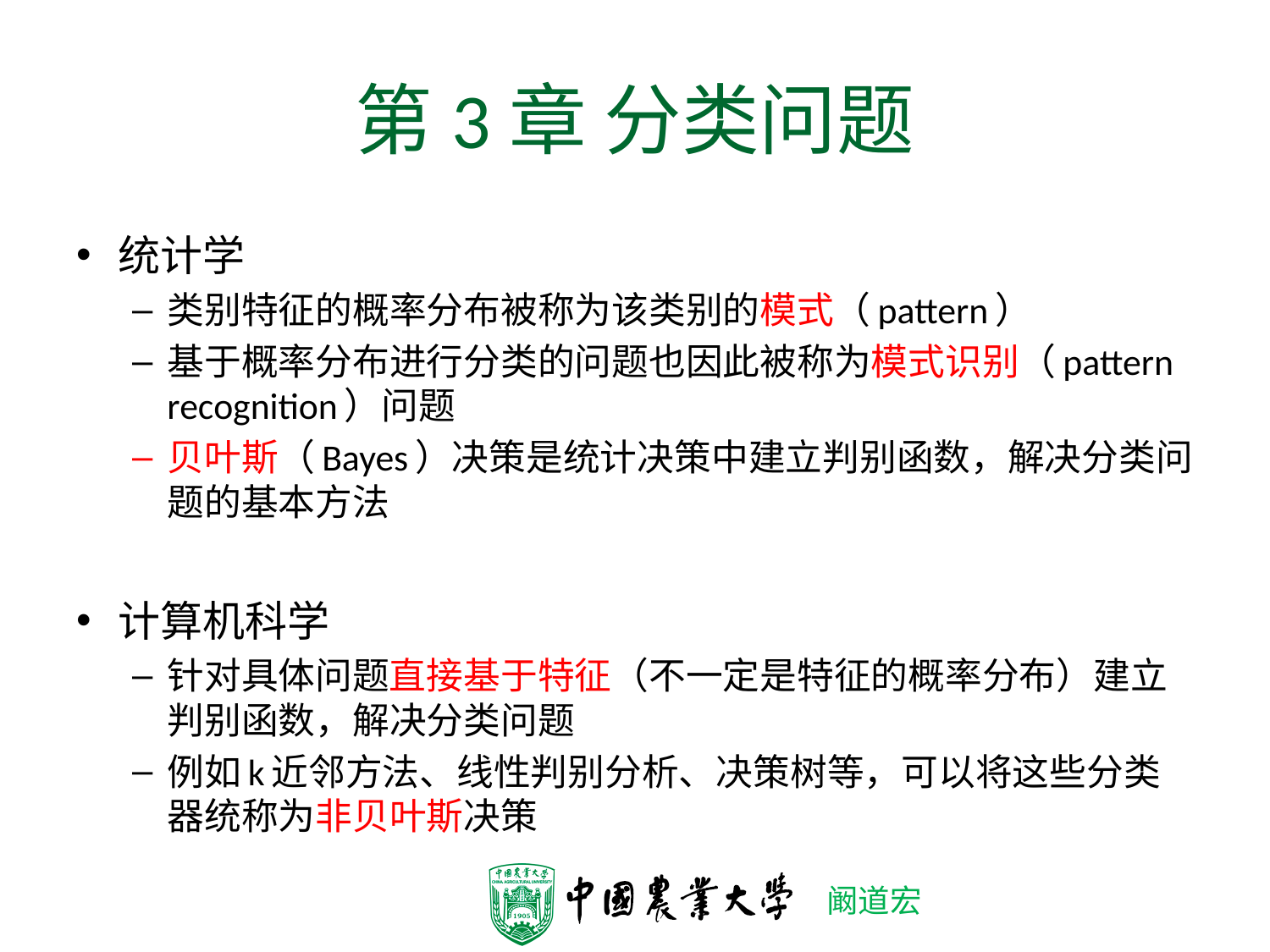

# 第3章 分类问题
统计学
类别特征的概率分布被称为该类别的模式（pattern）
基于概率分布进行分类的问题也因此被称为模式识别（pattern recognition）问题
贝叶斯（Bayes）决策是统计决策中建立判别函数，解决分类问题的基本方法

计算机科学
针对具体问题直接基于特征（不一定是特征的概率分布）建立判别函数，解决分类问题
例如k近邻方法、线性判别分析、决策树等，可以将这些分类器统称为非贝叶斯决策